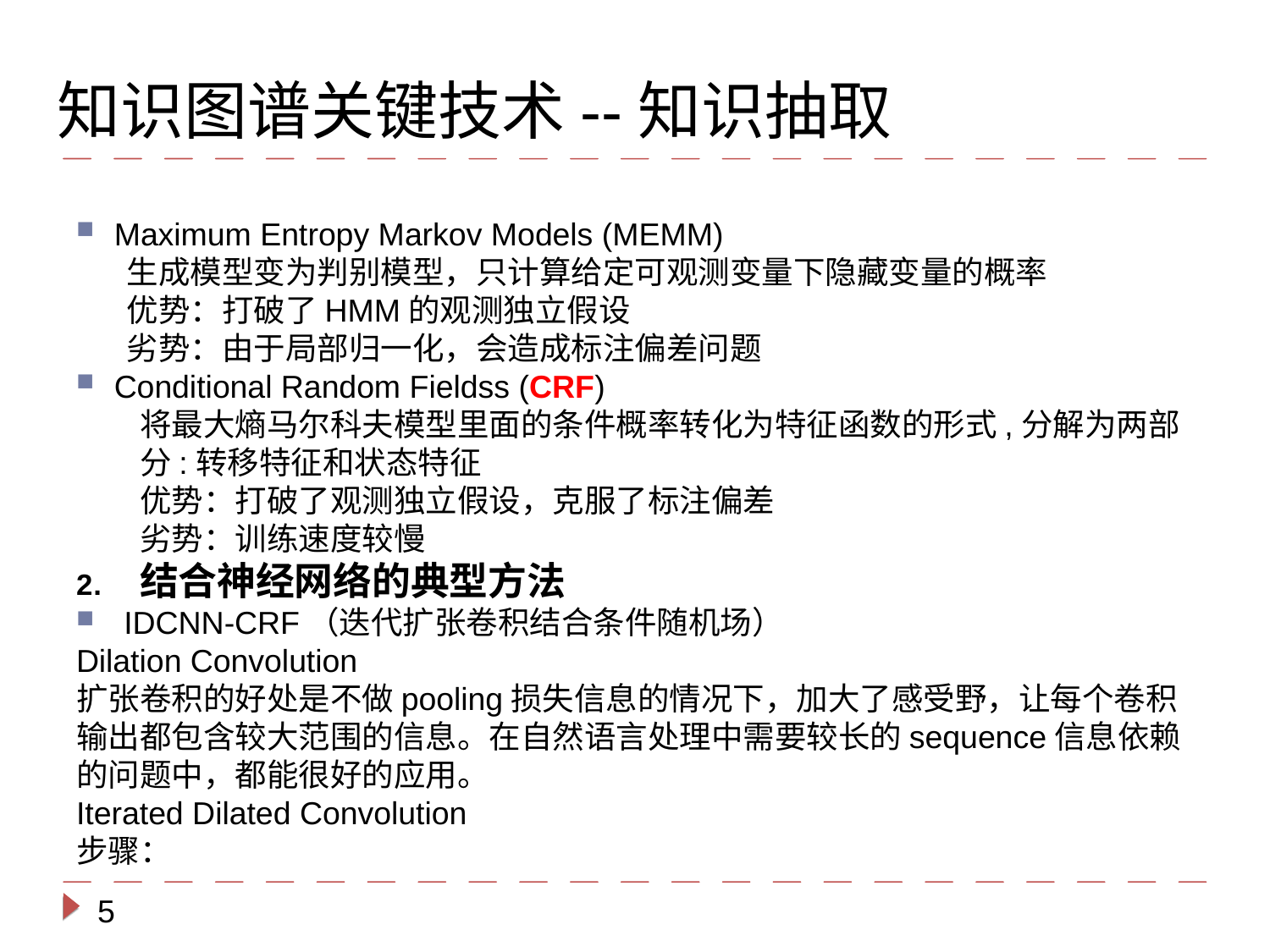

知识图谱关键技术--知识抽取

Maximum Entropy Markov Models (MEMM)
      生成模型变为判别模型，只计算给定可观测变量下隐藏变量的概率
      优势：打破了HMM的观测独立假设
      劣势：由于局部归一化，会造成标注偏差问题
Conditional Random Fieldss (CRF)
将最大熵马尔科夫模型里面的条件概率转化为特征函数的形式,分解为两部分:转移特征和状态特征
优势：打破了观测独立假设，克服了标注偏差
劣势：训练速度较慢
结合神经网络的典型方法
IDCNN-CRF（迭代扩张卷积结合条件随机场）
Dilation Convolution
扩张卷积的好处是不做pooling损失信息的情况下，加大了感受野，让每个卷积输出都包含较大范围的信息。在自然语言处理中需要较长的sequence信息依赖的问题中，都能很好的应用。
Iterated Dilated Convolution
步骤：

5